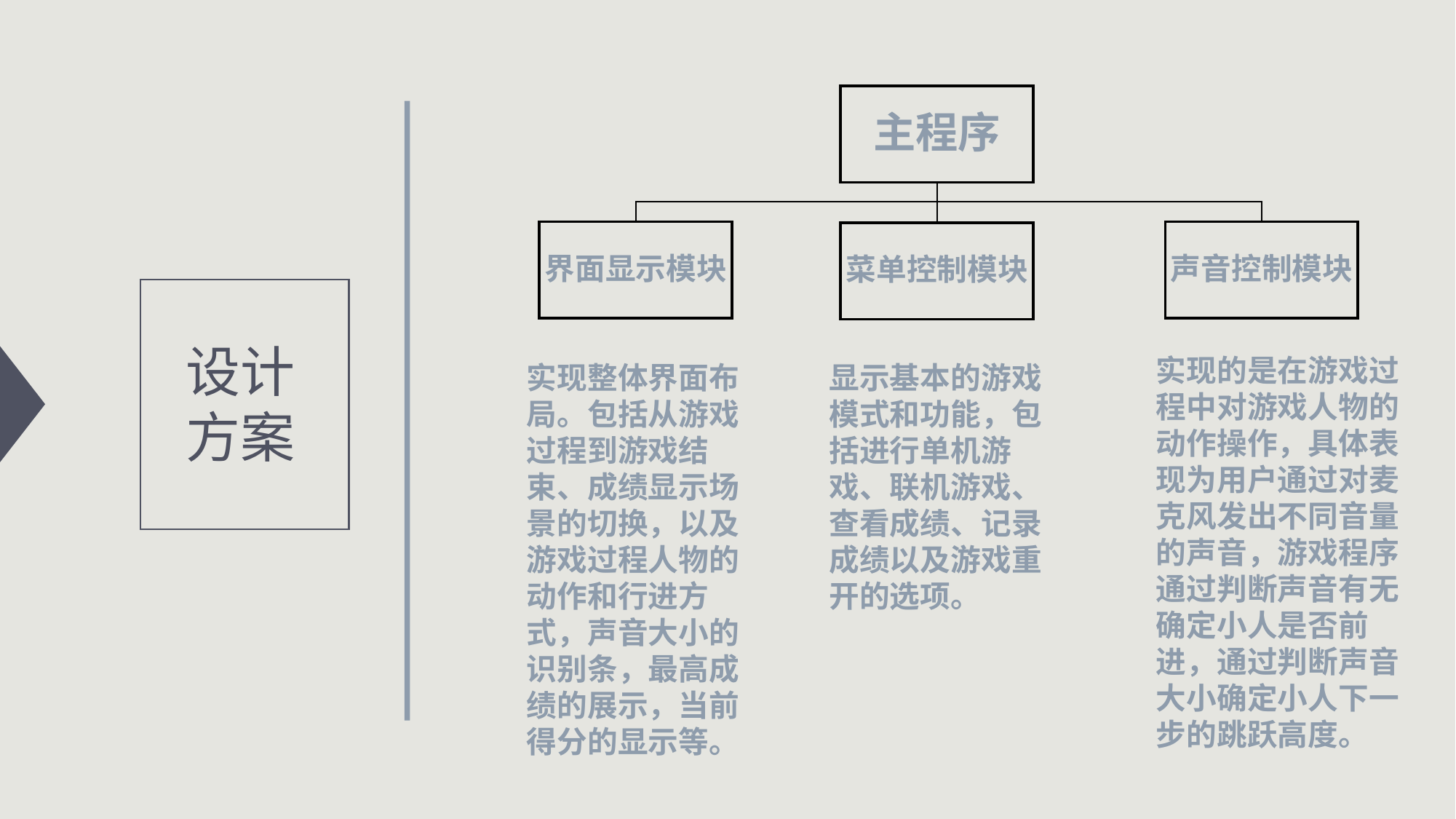

主程序
界面显示模块
菜单控制模块
声音控制模块

设计方案
实现的是在游戏过程中对游戏人物的动作操作，具体表现为用户通过对麦克风发出不同音量的声音，游戏程序通过判断声音有无确定小人是否前进，通过判断声音大小确定小人下一步的跳跃高度。
实现整体界面布局。包括从游戏过程到游戏结束、成绩显示场景的切换，以及游戏过程人物的动作和行进方式，声音大小的识别条，最高成绩的展示，当前得分的显示等。
显示基本的游戏模式和功能，包括进行单机游戏、联机游戏、查看成绩、记录成绩以及游戏重开的选项。